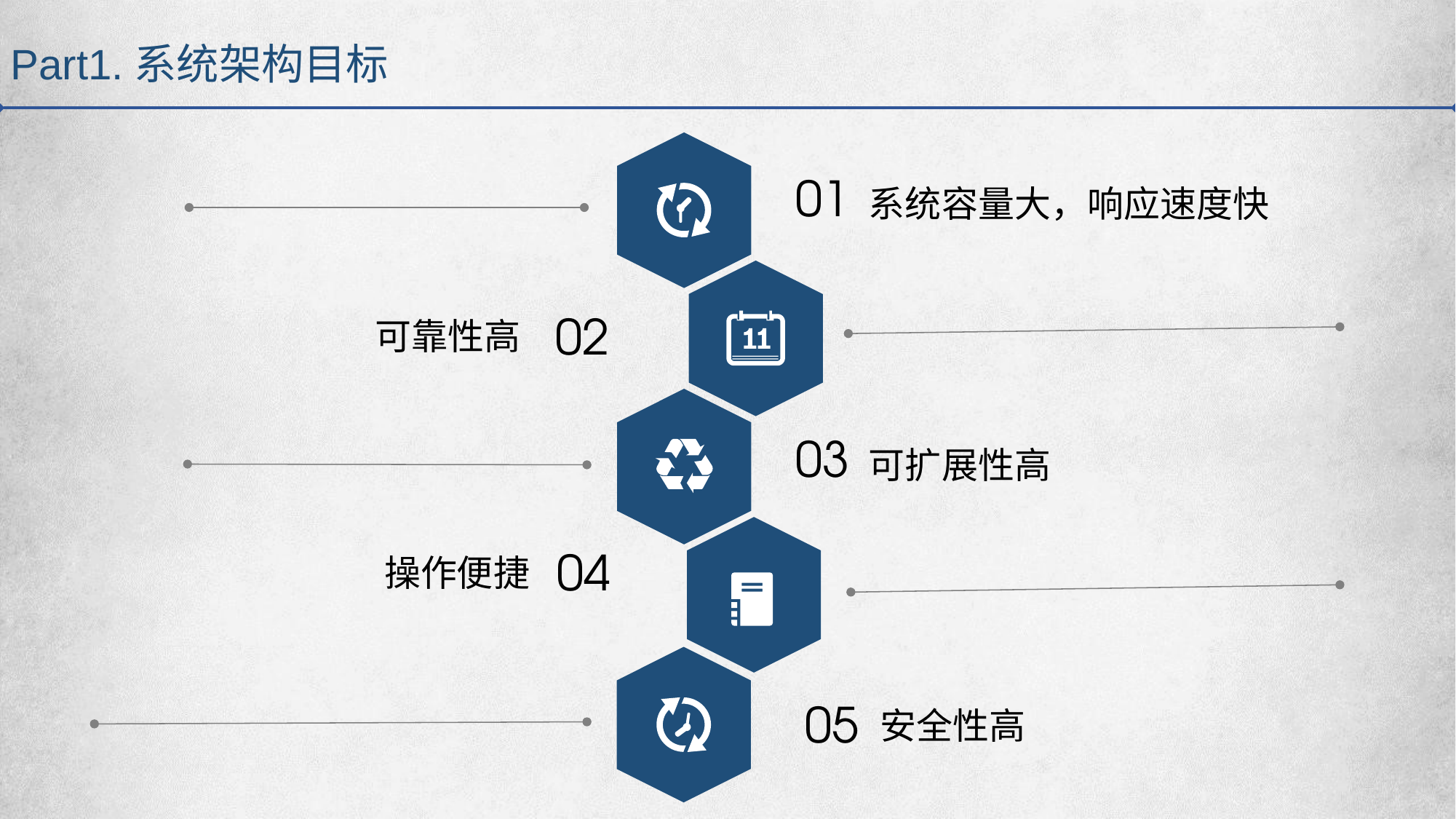

Part1.系统架构目标

01
系统容量大，响应速度快

02
		    可靠性高

03
可扩展性高

04
		    操作便捷

05
安全性高